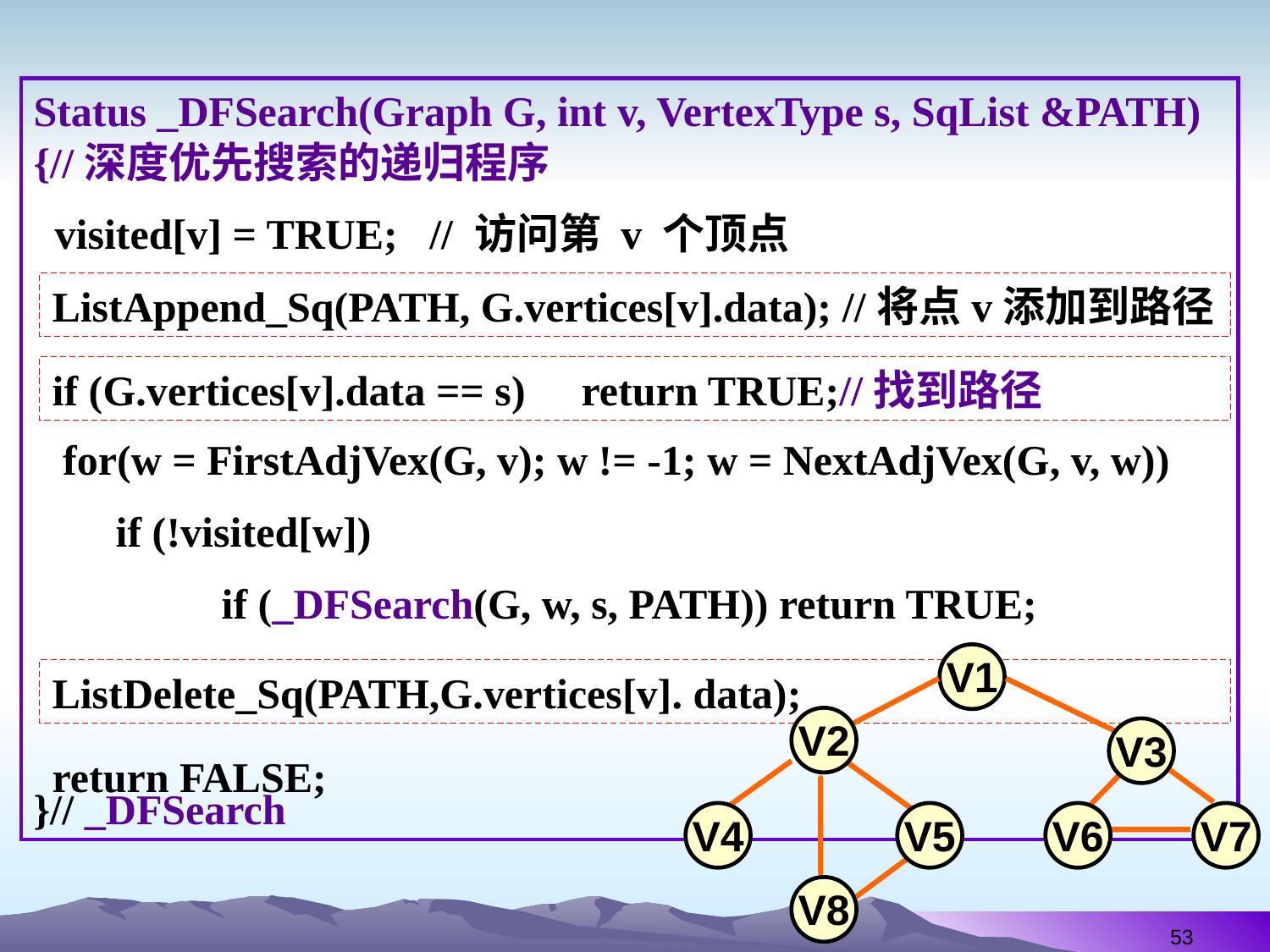

Status _DFSearch(Graph G, int v, VertexType s, SqList &PATH)  {//深度优先搜索的递归程序
  visited[v] = TRUE;   // 访问第 v 个顶点

}// _DFSearch
ListAppend_Sq(PATH, G.vertices[v].data); //将点v添加到路径
if (G.vertices[v].data == s) 	  return TRUE;//找到路径
 for(w = FirstAdjVex(G, v); w != -1; w = NextAdjVex(G, v, w))
      if (!visited[w])
                if (_DFSearch(G, w, s, PATH)) return TRUE;
 V1

 V2

 V3

 V4

 V5

 V6

 V7

 V8

ListDelete_Sq(PATH,G.vertices[v]. data);
return FALSE;
53